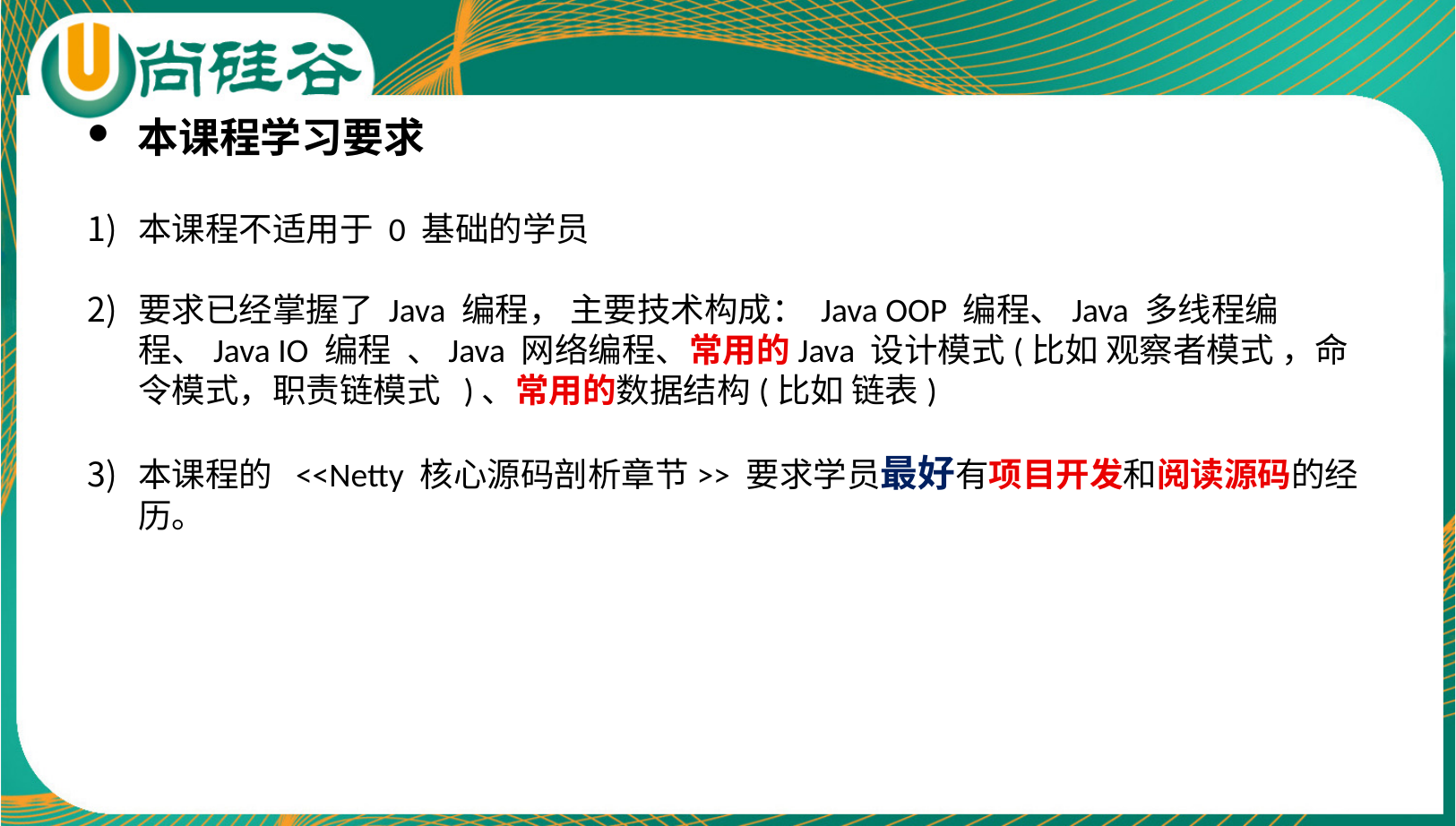

本课程学习要求

本课程不适用于 0 基础的学员

要求已经掌握了 Java 编程， 主要技术构成： Java OOP 编程、Java 多线程编程、Java IO 编程  、Java 网络编程、常用的Java 设计模式(比如 观察者模式 ，命令模式，职责链模式  )、常用的数据结构(比如 链表)

本课程的  <<Netty 核心源码剖析章节>> 要求学员最好有项目开发和阅读源码的经历。